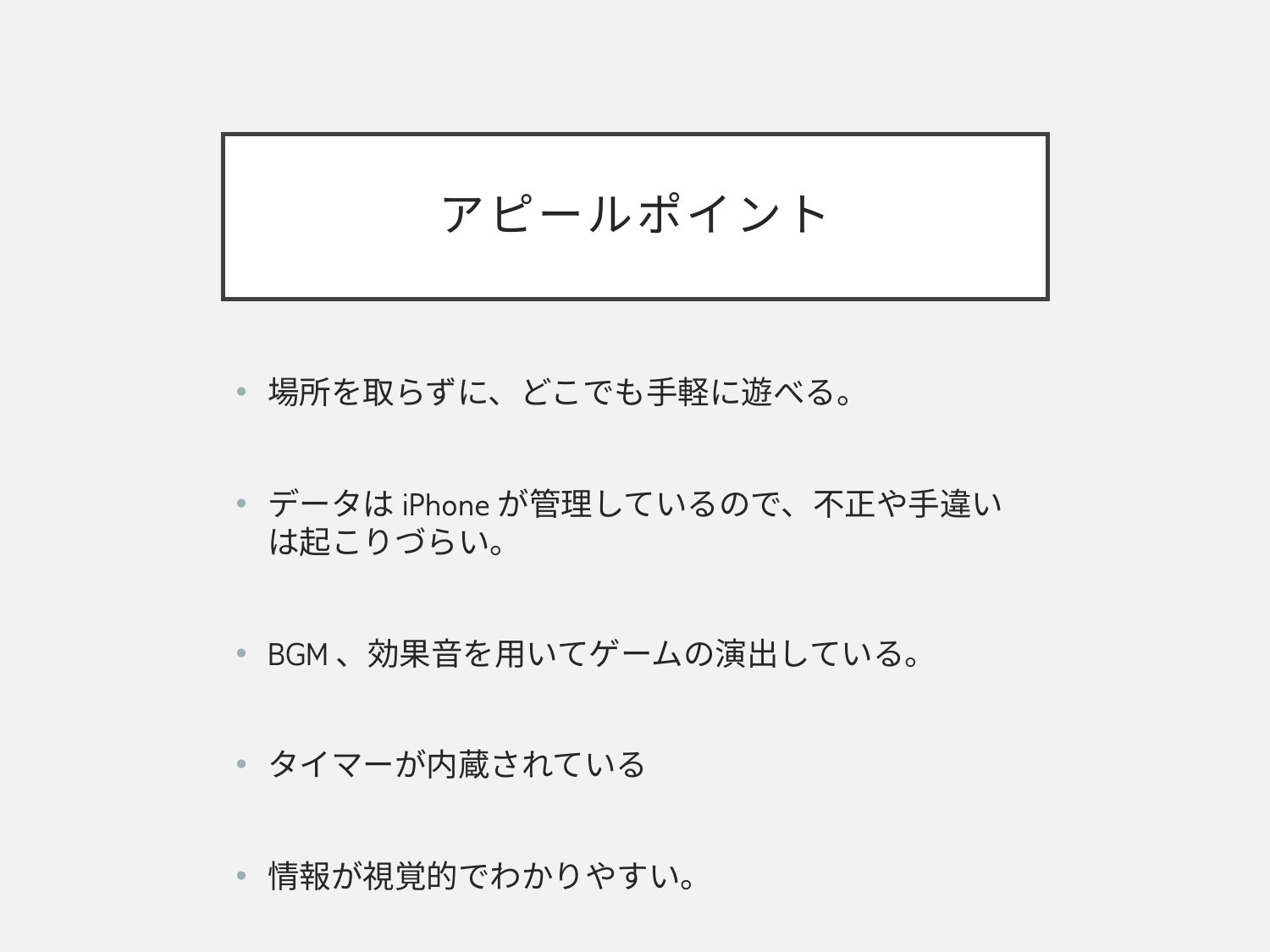

# アピールポイント
場所を取らずに、どこでも手軽に遊べる。

データはiPhoneが管理しているので、不正や手違いは起こりづらい。

BGM、効果音を用いてゲームの演出している。

タイマーが内蔵されている

情報が視覚的でわかりやすい。